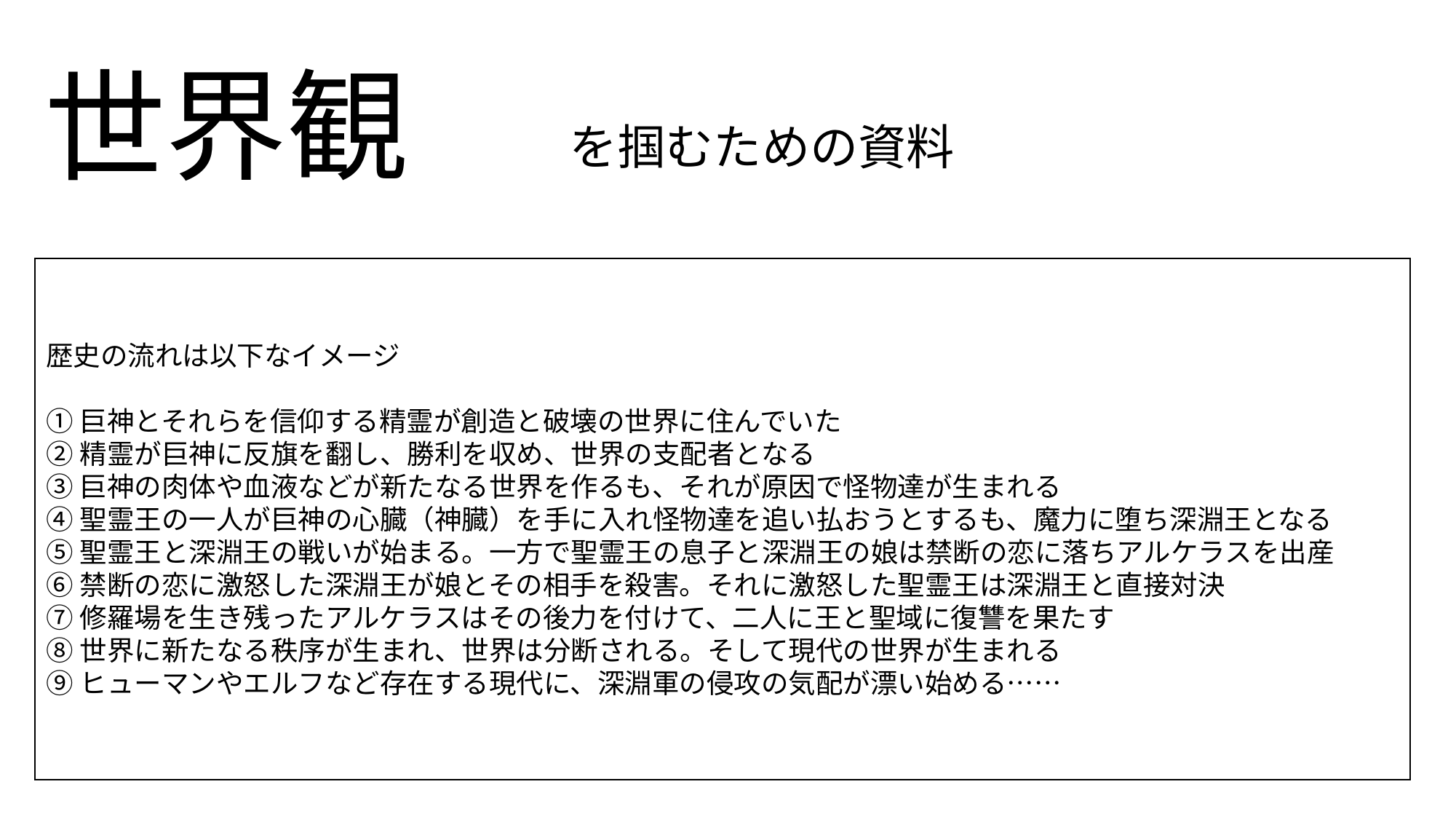

世界観
# を掴むための資料
歴史の流れは以下なイメージ

①巨神とそれらを信仰する精霊が創造と破壊の世界に住んでいた
②精霊が巨神に反旗を翻し、勝利を収め、世界の支配者となる
③巨神の肉体や血液などが新たなる世界を作るも、それが原因で怪物達が生まれる
④聖霊王の一人が巨神の心臓（神臓）を手に入れ怪物達を追い払おうとするも、魔力に堕ち深淵王となる
⑤聖霊王と深淵王の戦いが始まる。一方で聖霊王の息子と深淵王の娘は禁断の恋に落ちアルケラスを出産
⑥禁断の恋に激怒した深淵王が娘とその相手を殺害。それに激怒した聖霊王は深淵王と直接対決
⑦修羅場を生き残ったアルケラスはその後力を付けて、二人に王と聖域に復讐を果たす
⑧世界に新たなる秩序が生まれ、世界は分断される。そして現代の世界が生まれる
⑨ヒューマンやエルフなど存在する現代に、深淵軍の侵攻の気配が漂い始める……